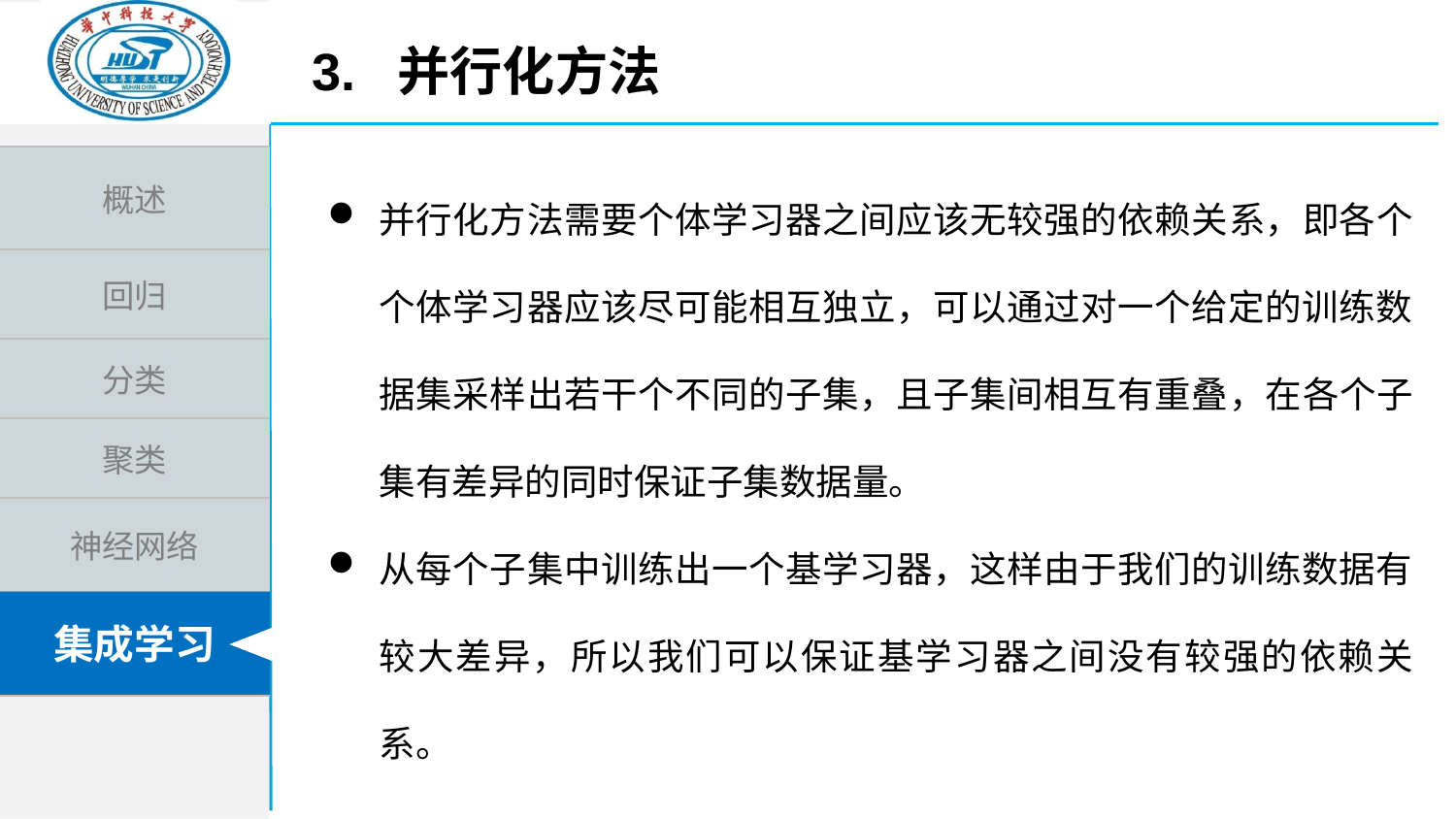

3.  并行化方法

并行化方法需要个体学习器之间应该无较强的依赖关系，即各个个体学习器应该尽可能相互独立，可以通过对一个给定的训练数据集采样出若干个不同的子集，且子集间相互有重叠，在各个子集有差异的同时保证子集数据量。
从每个子集中训练出一个基学习器，这样由于我们的训练数据有较大差异，所以我们可以保证基学习器之间没有较强的依赖关系。